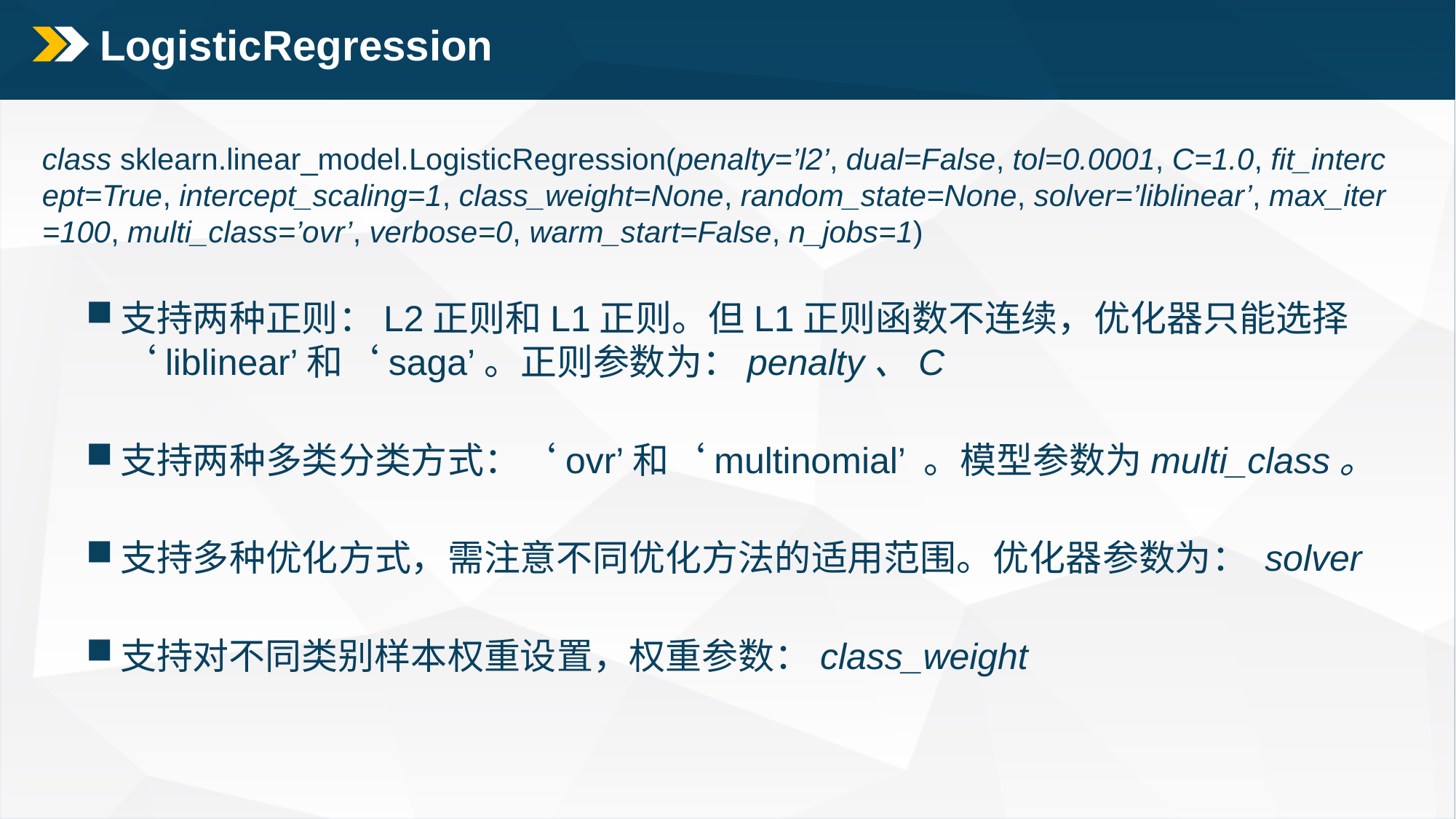

# LogisticRegression
class sklearn.linear_model.LogisticRegression(penalty=’l2’, dual=False, tol=0.0001, C=1.0, fit_intercept=True, intercept_scaling=1, class_weight=None, random_state=None, solver=’liblinear’, max_iter=100, multi_class=’ovr’, verbose=0, warm_start=False, n_jobs=1)

支持两种正则：L2正则和L1正则。但L1正则函数不连续，优化器只能选择‘liblinear’和‘saga’。正则参数为：penalty、C

支持两种多类分类方式：‘ovr’和‘multinomial’ 。模型参数为multi_class。

支持多种优化方式，需注意不同优化方法的适用范围。优化器参数为： solver

支持对不同类别样本权重设置，权重参数：class_weight